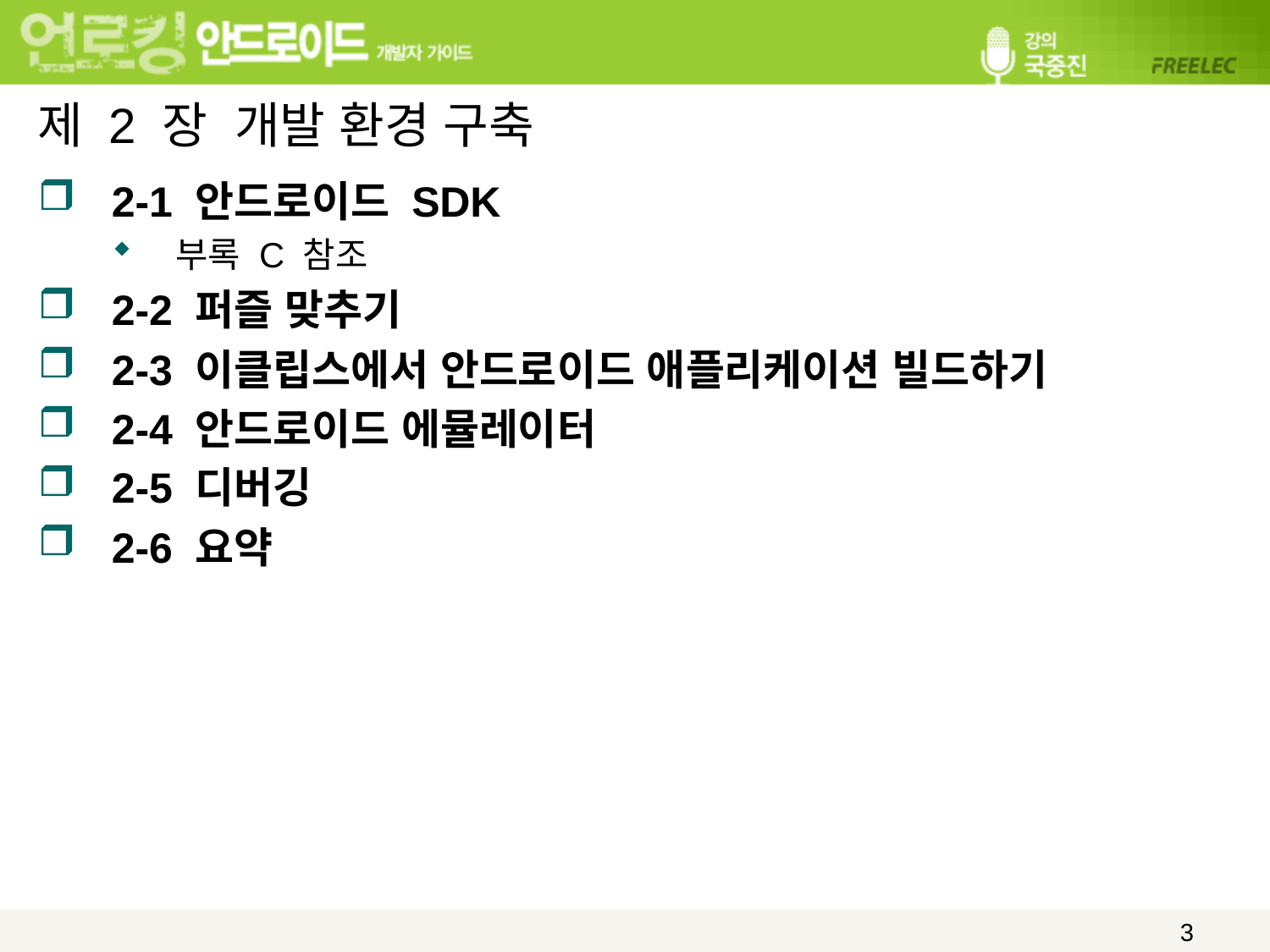

# 제 2 장  개발 환경 구축
2-1 안드로이드 SDK
부록 C 참조
2-2 퍼즐 맞추기
2-3 이클립스에서 안드로이드 애플리케이션 빌드하기
2-4 안드로이드 에뮬레이터
2-5 디버깅
2-6 요약
3